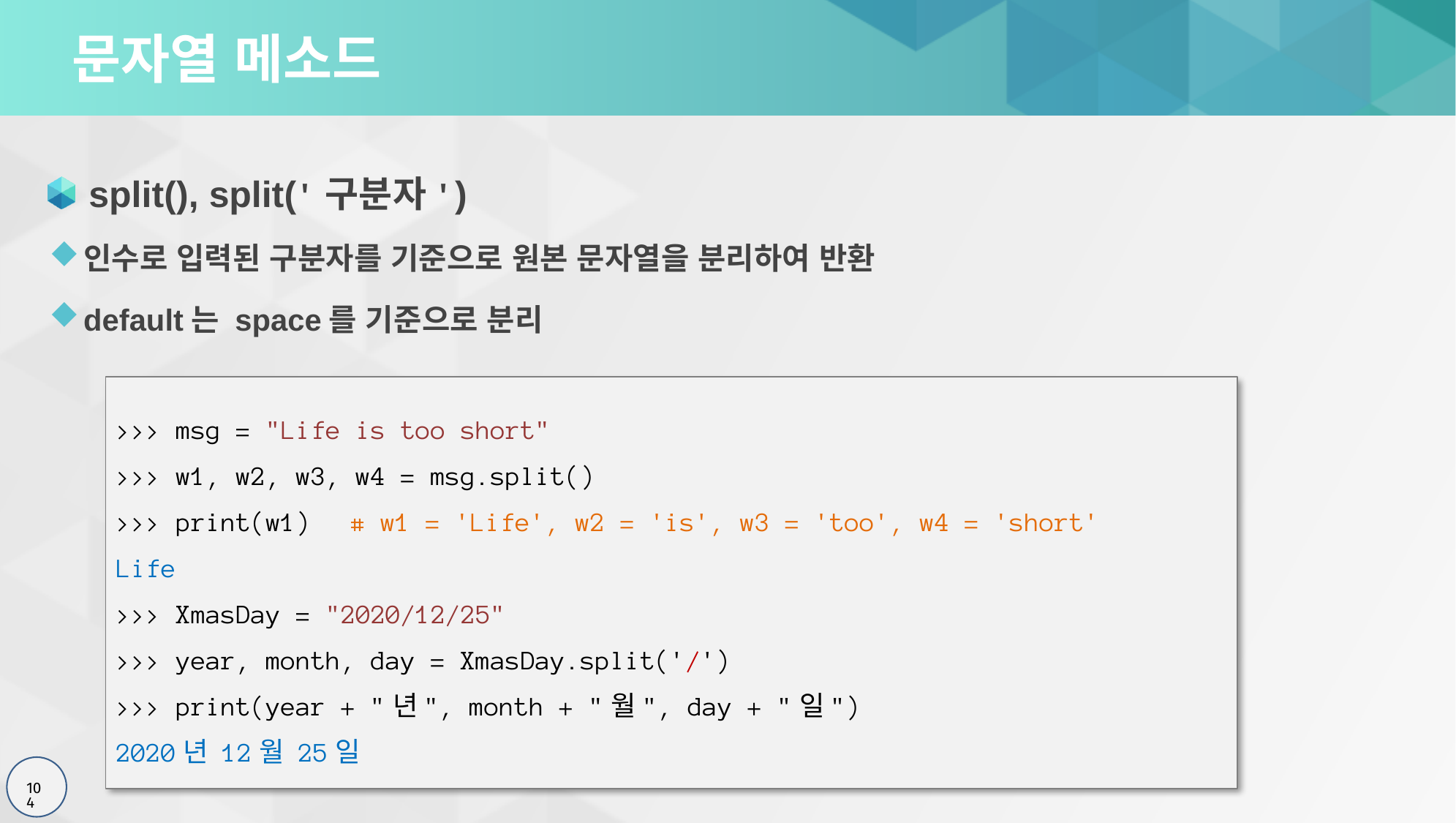

# 문자열 메소드
split(), split('구분자')
인수로 입력된 구분자를 기준으로 원본 문자열을 분리하여 반환
default는 space를 기준으로 분리

>>> msg = "Life is too short"
>>> w1, w2, w3, w4 = msg.split()
>>> print(w1)	 # w1 = 'Life', w2 = 'is', w3 = 'too', w4 = 'short'
Life
>>> XmasDay = "2020/12/25"
>>> year, month, day = XmasDay.split('/')
>>> print(year + "년", month + "월", day + "일")
2020년 12월 25일